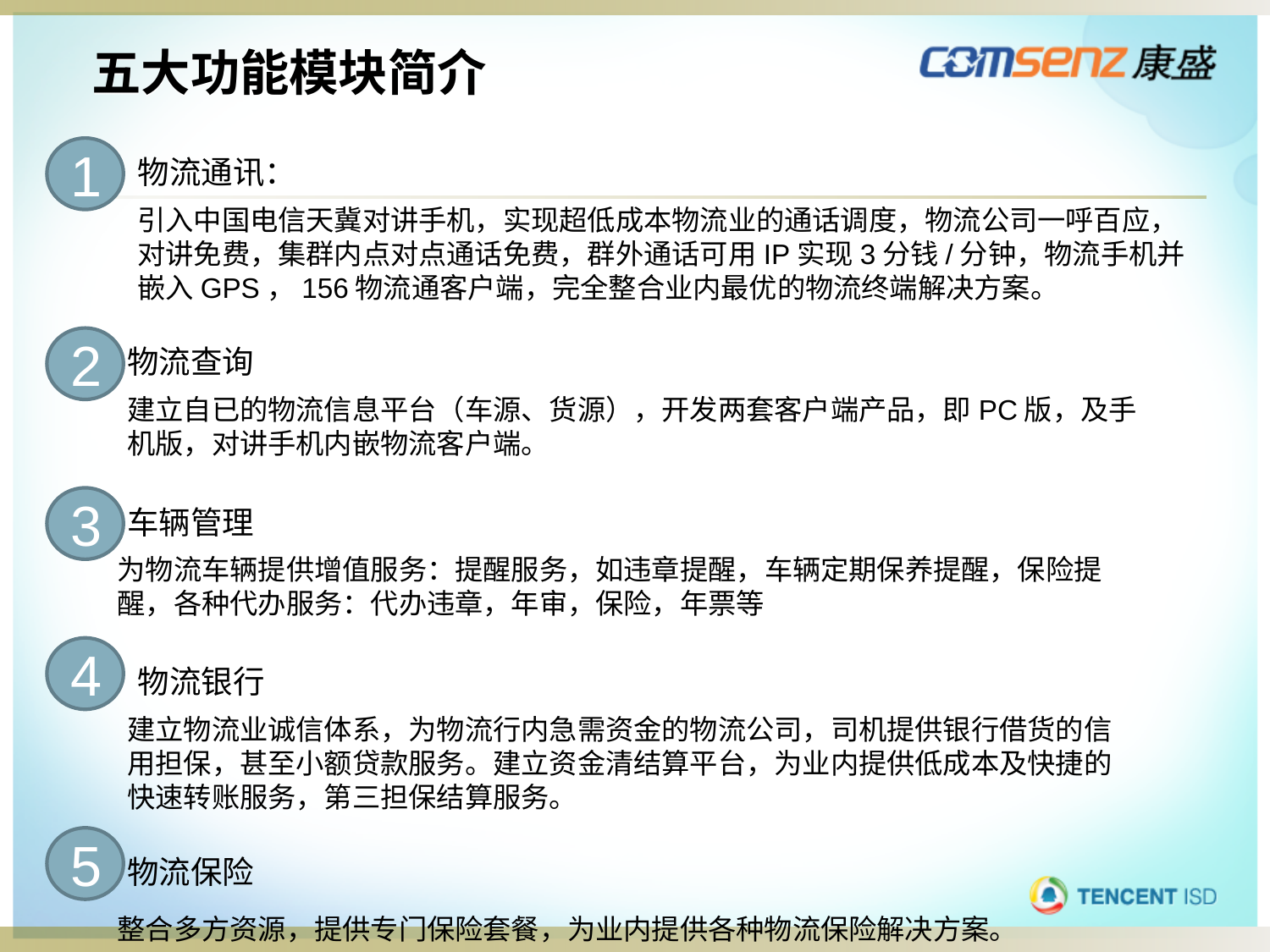

五大功能模块简介
1
物流通讯：
引入中国电信天冀对讲手机，实现超低成本物流业的通话调度，物流公司一呼百应，对讲免费，集群内点对点通话免费，群外通话可用IP实现3分钱/分钟，物流手机并嵌入GPS，156物流通客户端，完全整合业内最优的物流终端解决方案。
2
物流查询
建立自已的物流信息平台（车源、货源），开发两套客户端产品，即PC版，及手机版，对讲手机内嵌物流客户端。
3
车辆管理
为物流车辆提供增值服务：提醒服务，如违章提醒，车辆定期保养提醒，保险提醒，各种代办服务：代办违章，年审，保险，年票等
4
物流银行
建立物流业诚信体系，为物流行内急需资金的物流公司，司机提供银行借货的信用担保，甚至小额贷款服务。建立资金清结算平台，为业内提供低成本及快捷的快速转账服务，第三担保结算服务。
5
物流保险
整合多方资源，提供专门保险套餐，为业内提供各种物流保险解决方案。